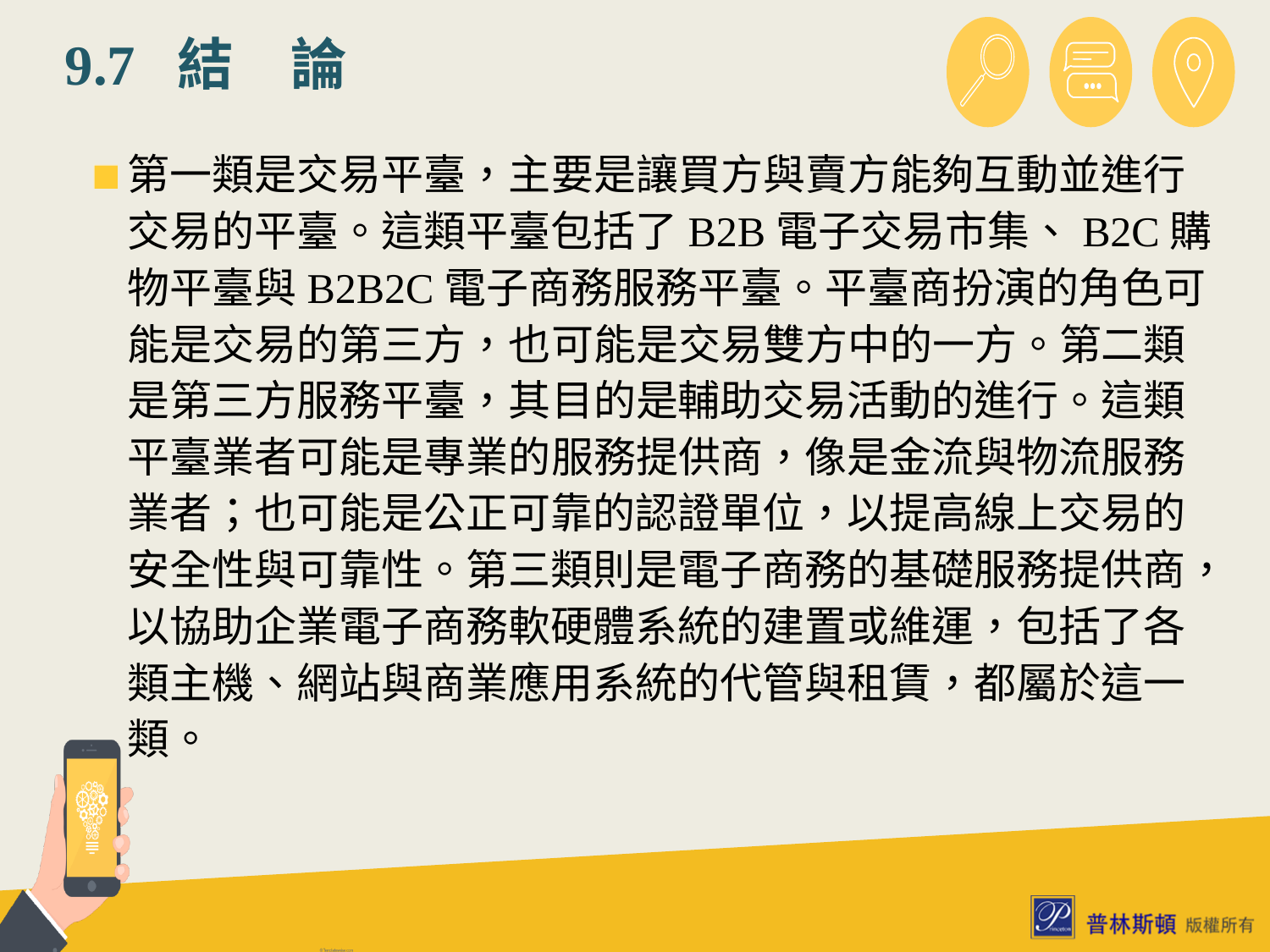

# 9.7  結　論
第一類是交易平臺，主要是讓買方與賣方能夠互動並進行交易的平臺。這類平臺包括了B2B電子交易市集、B2C購物平臺與B2B2C電子商務服務平臺。平臺商扮演的角色可能是交易的第三方，也可能是交易雙方中的一方。第二類是第三方服務平臺，其目的是輔助交易活動的進行。這類平臺業者可能是專業的服務提供商，像是金流與物流服務業者；也可能是公正可靠的認證單位，以提高線上交易的安全性與可靠性。第三類則是電子商務的基礎服務提供商，以協助企業電子商務軟硬體系統的建置或維運，包括了各類主機、網站與商業應用系統的代管與租賃，都屬於這一類。